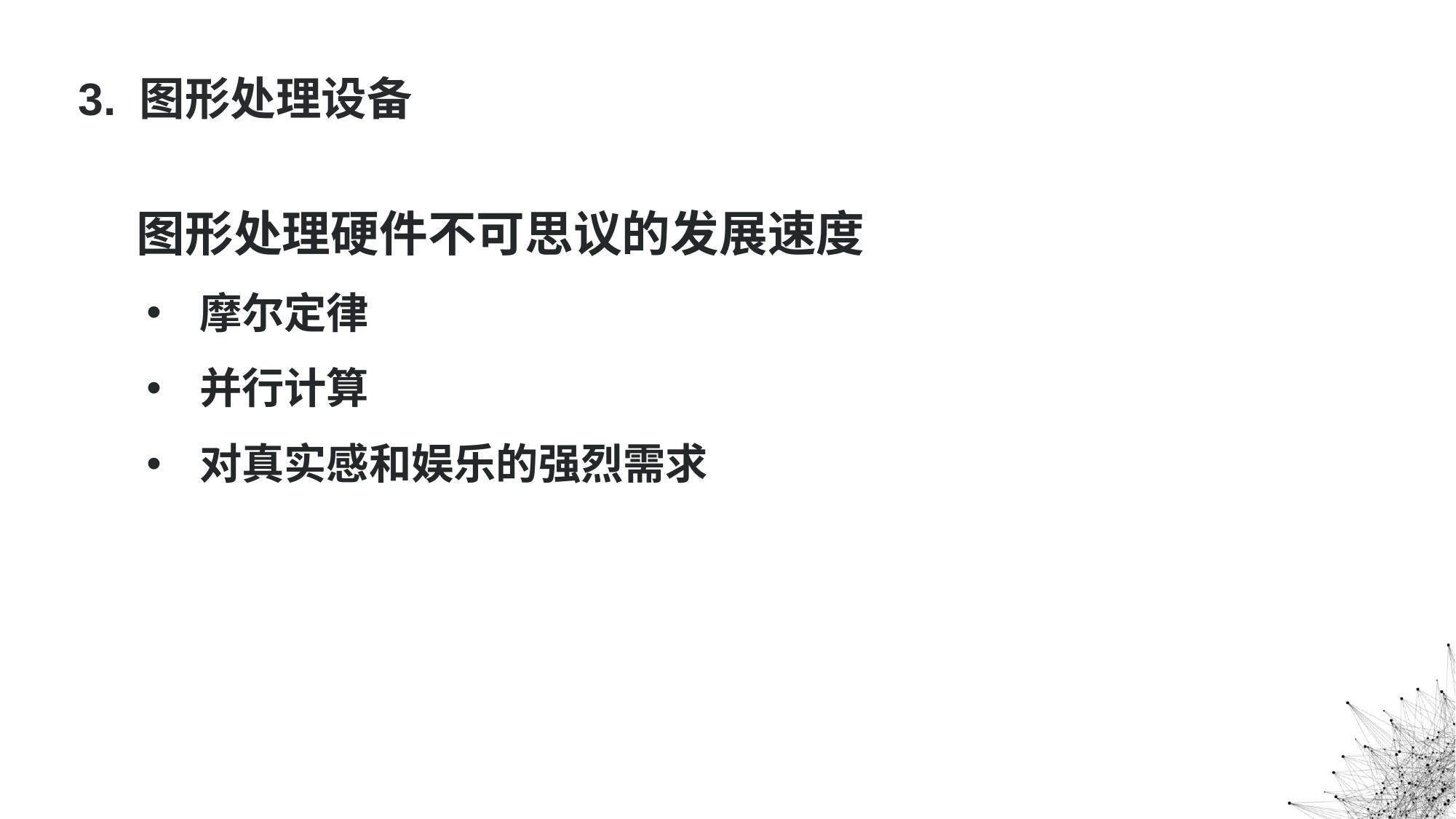

# 3. 图形处理设备
图形处理硬件不可思议的发展速度
摩尔定律
并行计算
对真实感和娱乐的强烈需求